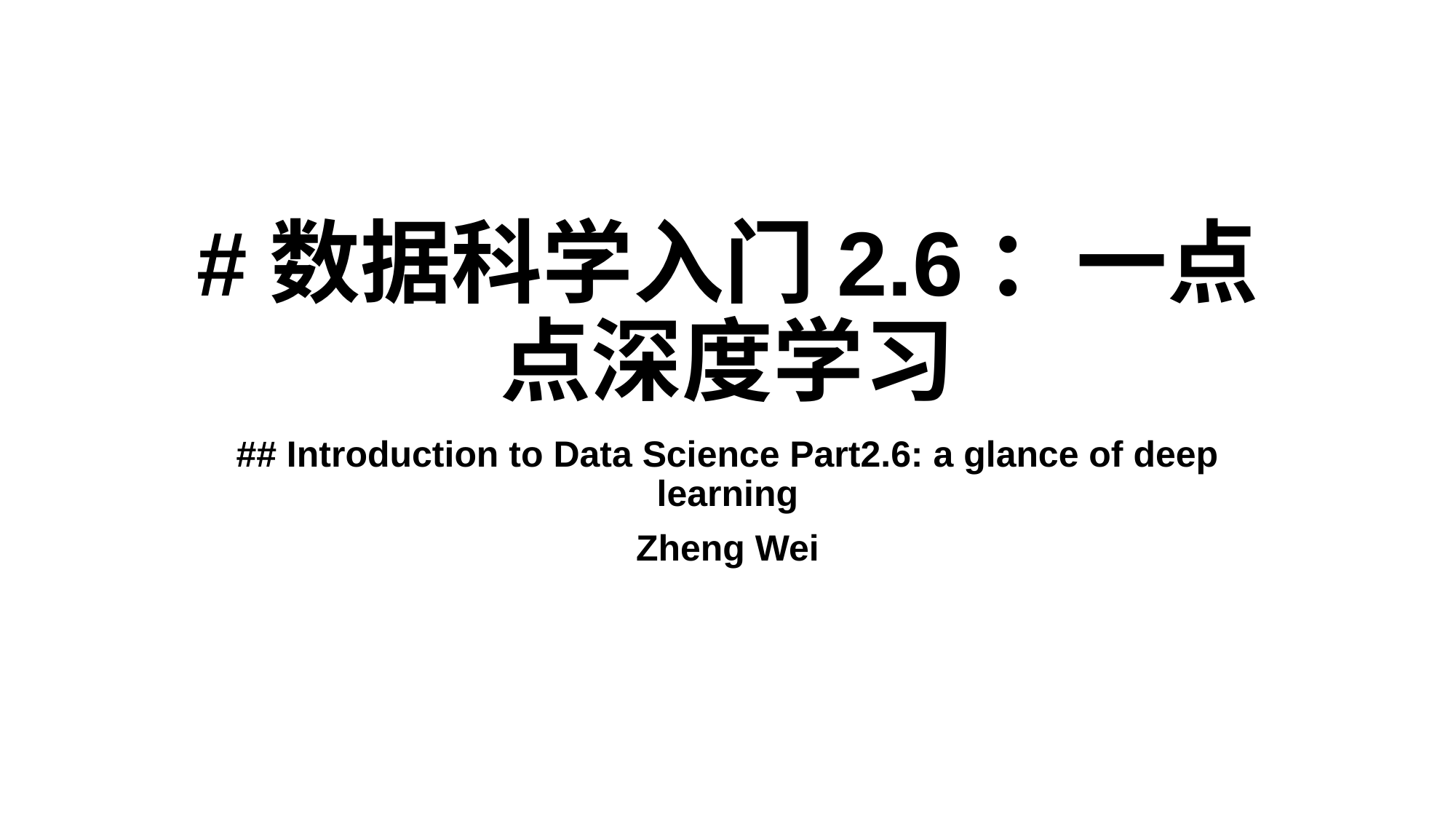

# #数据科学入门2.6：一点点深度学习
## Introduction to Data Science Part2.6: a glance of deep learning
Zheng Wei